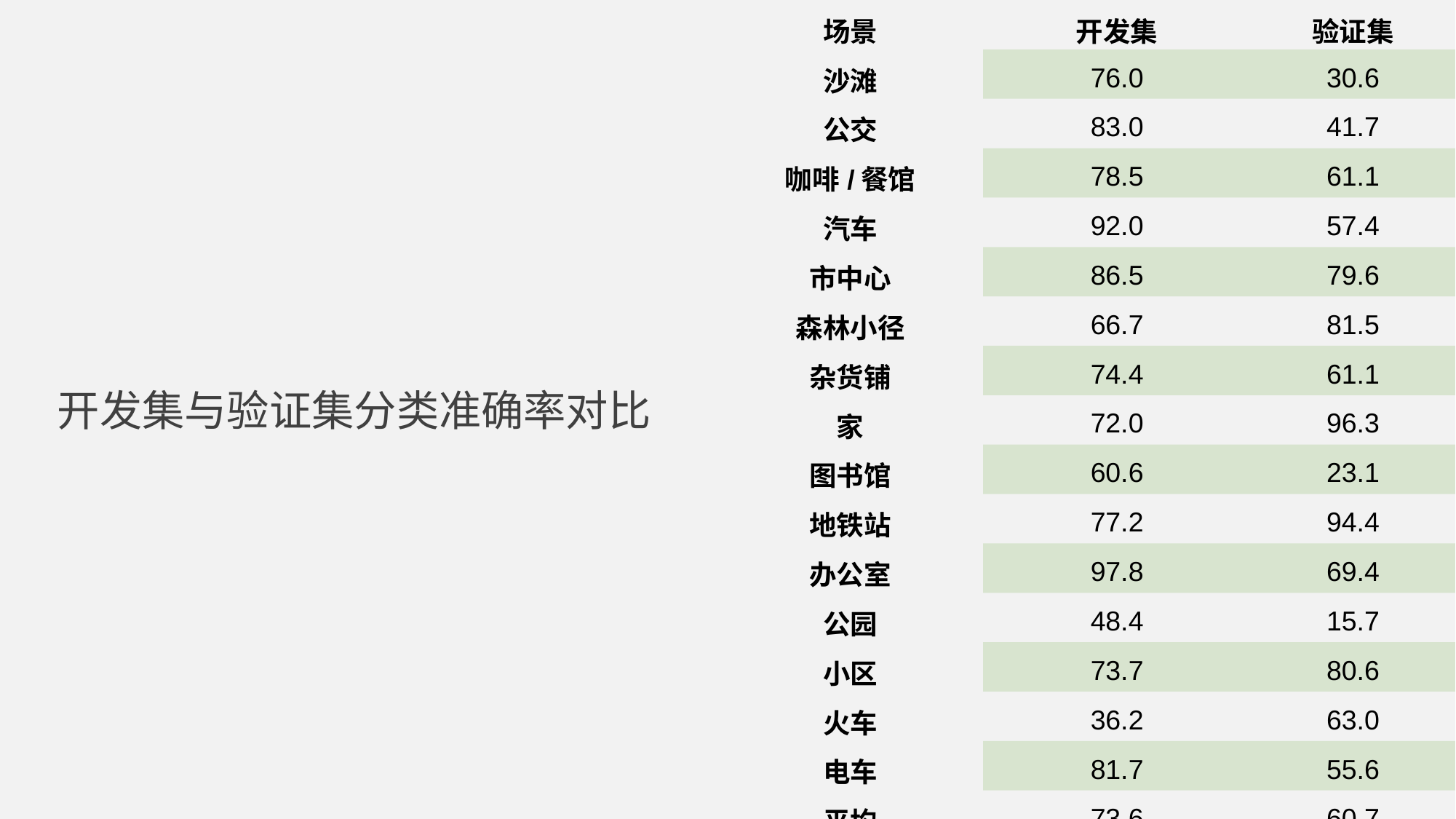

| 场景 | 开发集 | 验证集 |
| --- | --- | --- |
| 沙滩 | 76.0 | 30.6 |
| 公交 | 83.0 | 41.7 |
| 咖啡/餐馆 | 78.5 | 61.1 |
| 汽车 | 92.0 | 57.4 |
| 市中心 | 86.5 | 79.6 |
| 森林小径 | 66.7 | 81.5 |
| 杂货铺 | 74.4 | 61.1 |
| 家 | 72.0 | 96.3 |
| 图书馆 | 60.6 | 23.1 |
| 地铁站 | 77.2 | 94.4 |
| 办公室 | 97.8 | 69.4 |
| 公园 | 48.4 | 15.7 |
| 小区 | 73.7 | 80.6 |
| 火车 | 36.2 | 63.0 |
| 电车 | 81.7 | 55.6 |
| 平均 | 73.6 | 60.7 |
开发集与验证集分类准确率对比